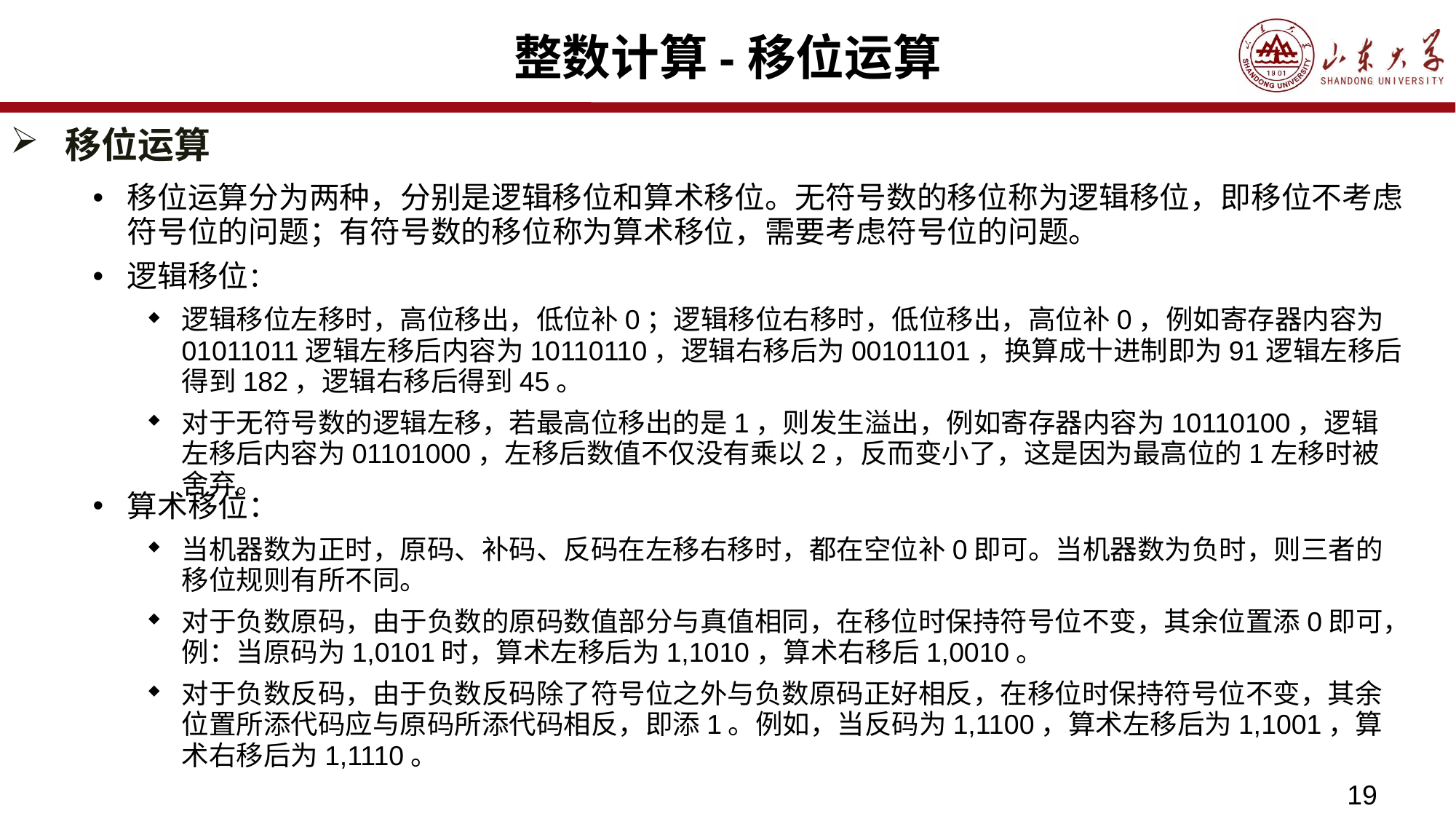

# 整数计算-移位运算
移位运算
移位运算分为两种，分别是逻辑移位和算术移位。无符号数的移位称为逻辑移位，即移位不考虑符号位的问题；有符号数的移位称为算术移位，需要考虑符号位的问题。
逻辑移位：
逻辑移位左移时，高位移出，低位补0；逻辑移位右移时，低位移出，高位补0，例如寄存器内容为01011011逻辑左移后内容为10110110，逻辑右移后为00101101，换算成十进制即为91逻辑左移后得到182，逻辑右移后得到45。
对于无符号数的逻辑左移，若最高位移出的是1，则发生溢出，例如寄存器内容为10110100，逻辑左移后内容为01101000，左移后数值不仅没有乘以2，反而变小了，这是因为最高位的1左移时被舍弃。

算术移位：
当机器数为正时，原码、补码、反码在左移右移时，都在空位补0即可。当机器数为负时，则三者的移位规则有所不同。
对于负数原码，由于负数的原码数值部分与真值相同，在移位时保持符号位不变，其余位置添0即可，例：当原码为1,0101时，算术左移后为1,1010，算术右移后1,0010。
对于负数反码，由于负数反码除了符号位之外与负数原码正好相反，在移位时保持符号位不变，其余位置所添代码应与原码所添代码相反，即添1。例如，当反码为1,1100，算术左移后为1,1001，算术右移后为1,1110。

19